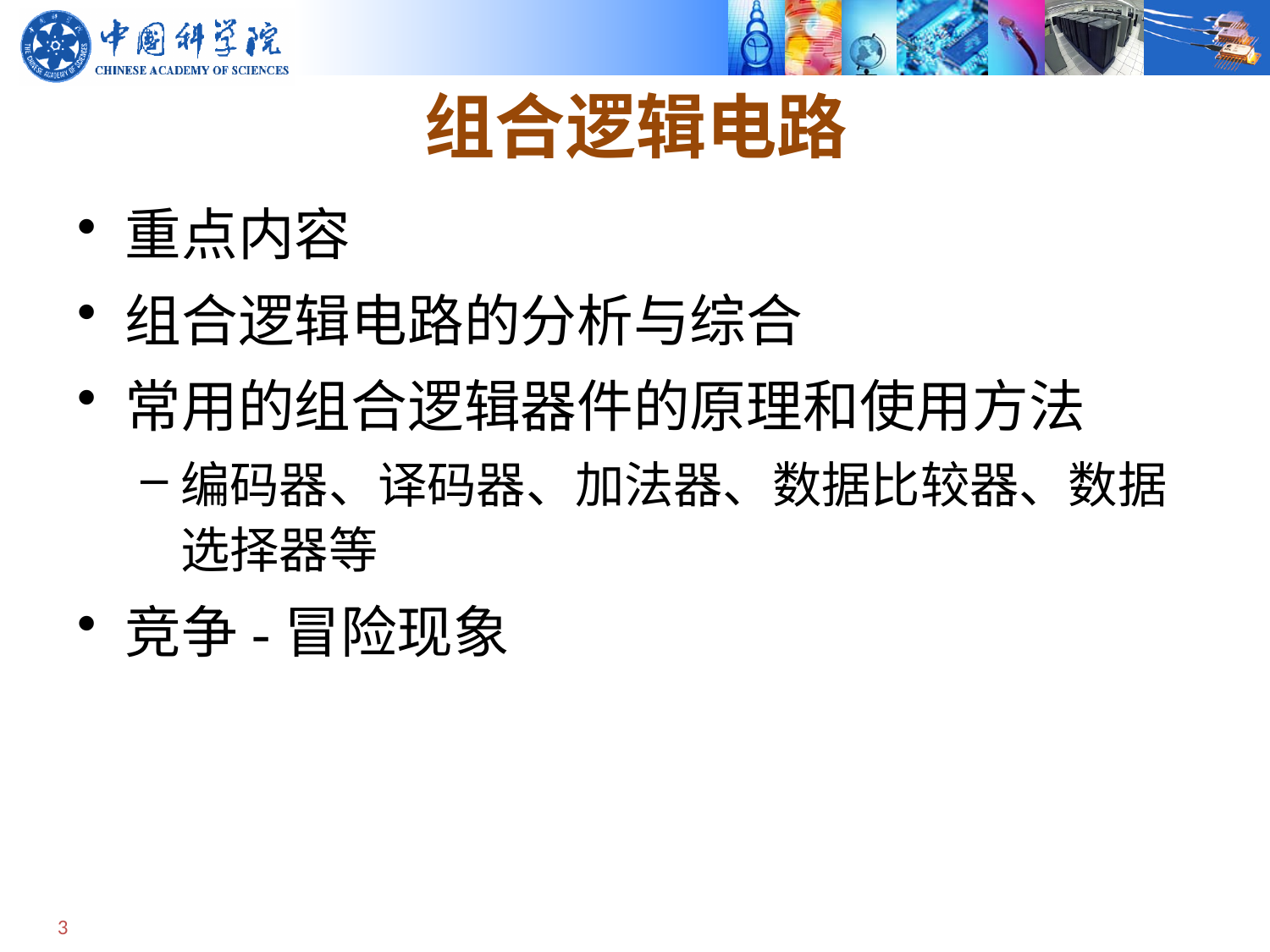

# 组合逻辑电路
重点内容
组合逻辑电路的分析与综合
常用的组合逻辑器件的原理和使用方法
编码器、译码器、加法器、数据比较器、数据选择器等
竞争-冒险现象